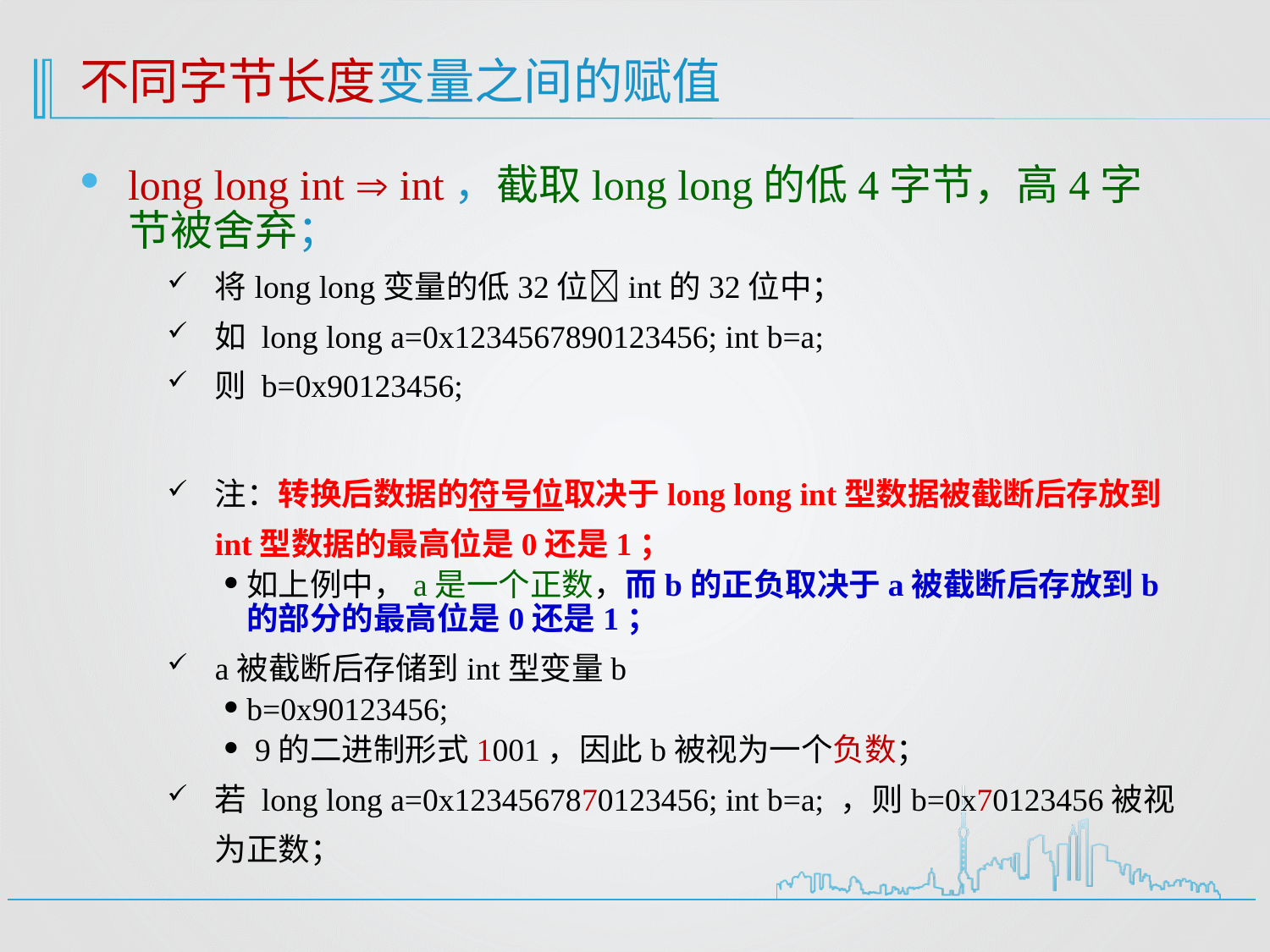

# 不同字节长度变量之间的赋值
long long int ⇒ int，截取long long的低4字节，高4字节被舍弃；
将long long变量的低32位⇒int的32位中；
如 long long a=0x1234567890123456; int b=a;
则 b=0x90123456;

注：转换后数据的符号位取决于long long int型数据被截断后存放到int型数据的最高位是0还是1；
如上例中，a是一个正数，而b的正负取决于a被截断后存放到b的部分的最高位是0还是1；
a被截断后存储到int型变量b
b=0x90123456;
 9的二进制形式1001，因此b被视为一个负数；
若 long long a=0x1234567870123456; int b=a; ，则b=0x70123456被视为正数；